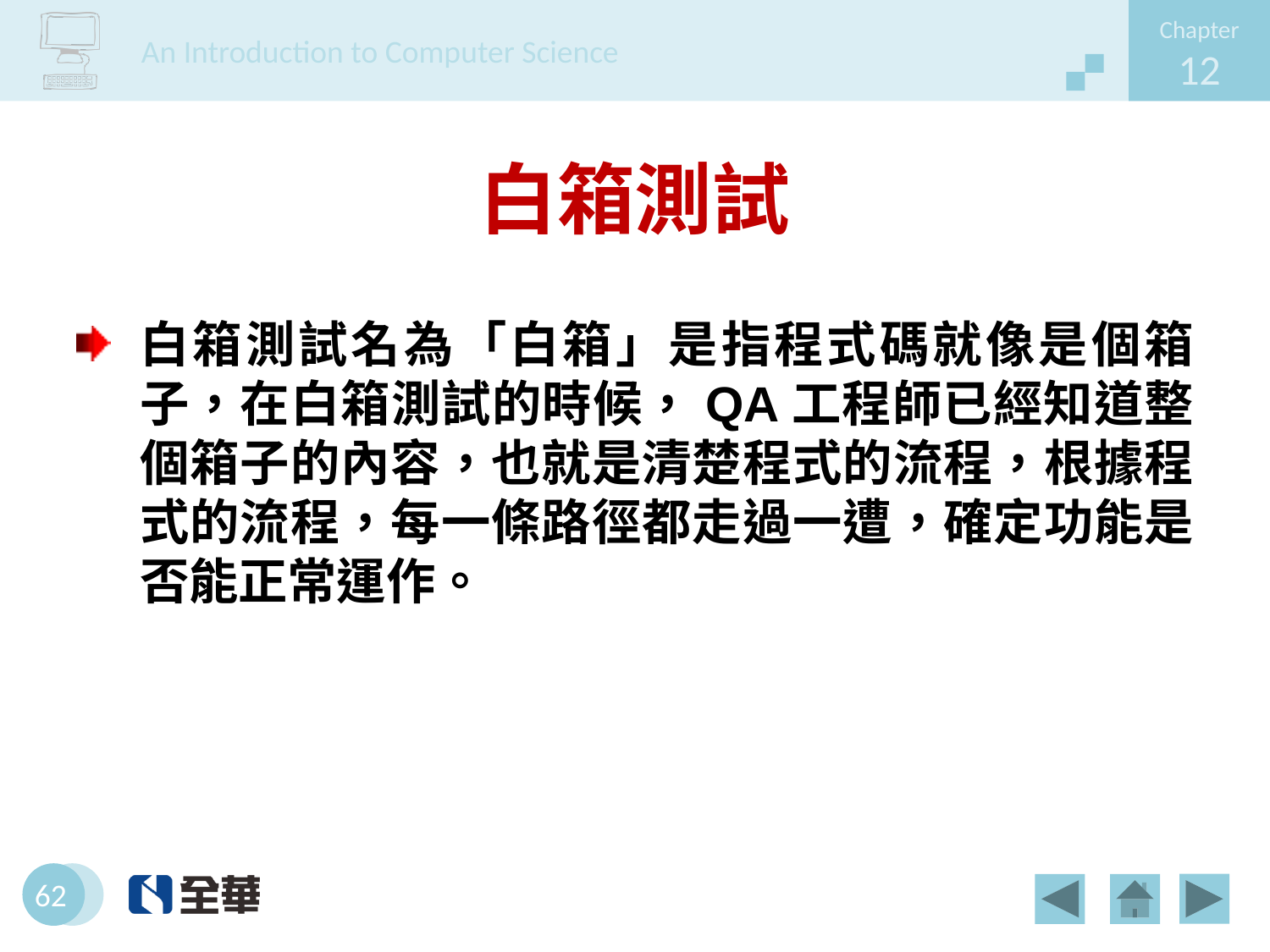

# 白箱測試
白箱測試名為「白箱」是指程式碼就像是個箱子，在白箱測試的時候，QA工程師已經知道整個箱子的內容，也就是清楚程式的流程，根據程式的流程，每一條路徑都走過一遭，確定功能是否能正常運作。